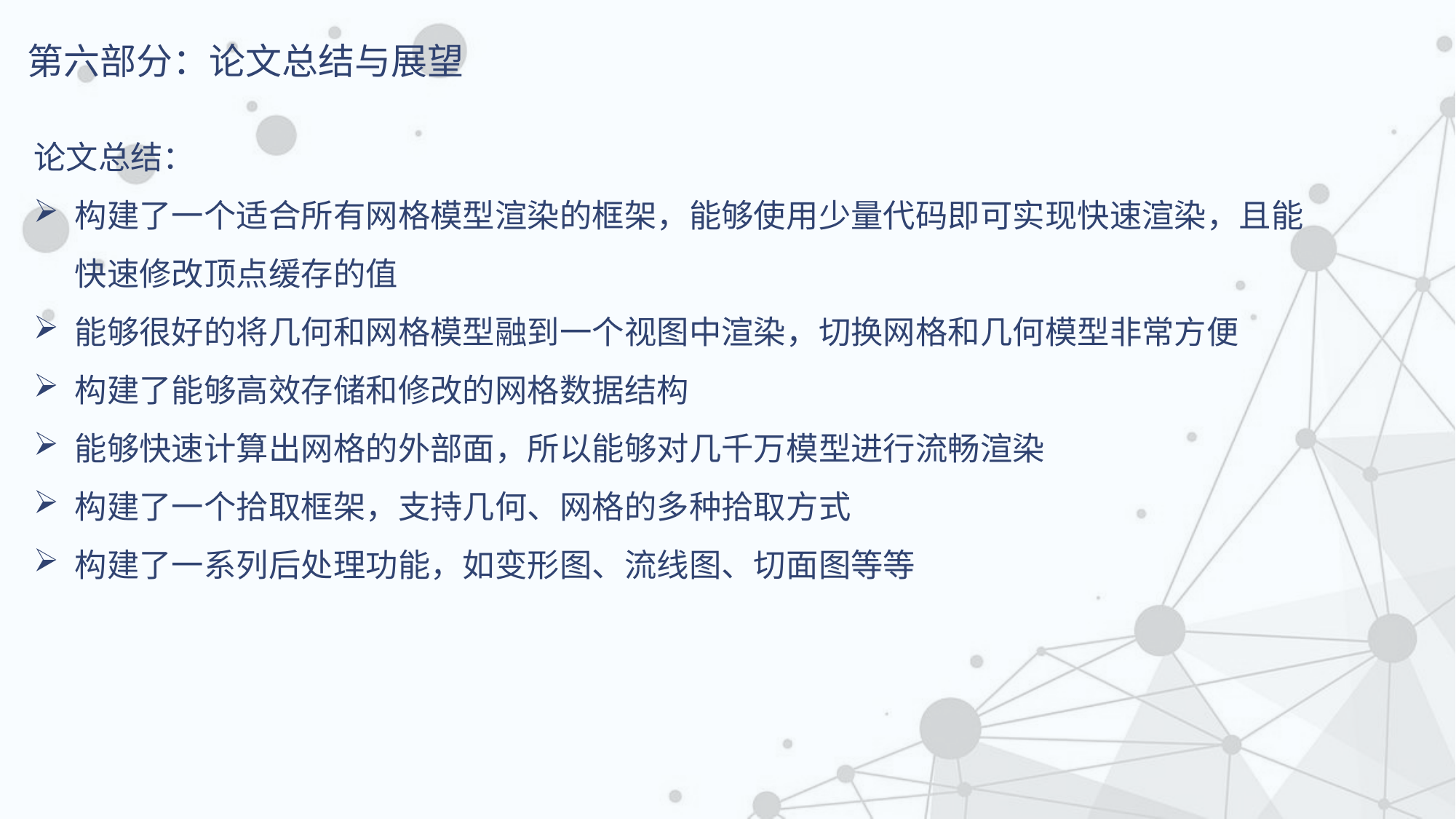

第六部分：论文总结与展望
论文总结：
构建了一个适合所有网格模型渲染的框架，能够使用少量代码即可实现快速渲染，且能快速修改顶点缓存的值
能够很好的将几何和网格模型融到一个视图中渲染，切换网格和几何模型非常方便
构建了能够高效存储和修改的网格数据结构
能够快速计算出网格的外部面，所以能够对几千万模型进行流畅渲染
构建了一个拾取框架，支持几何、网格的多种拾取方式
构建了一系列后处理功能，如变形图、流线图、切面图等等